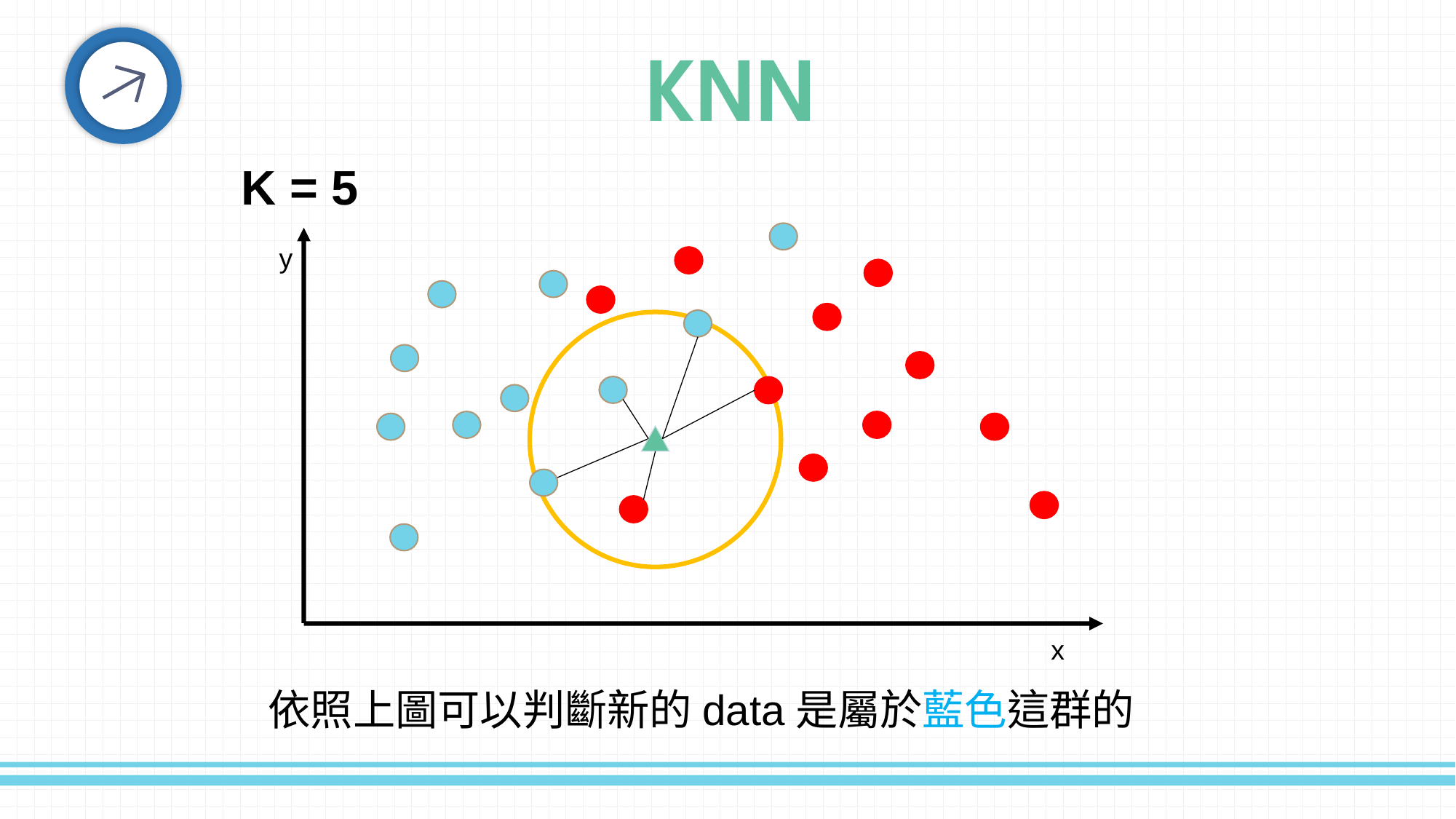

KNN
K = 5

y

x
依照上圖可以判斷新的data是屬於藍色這群的